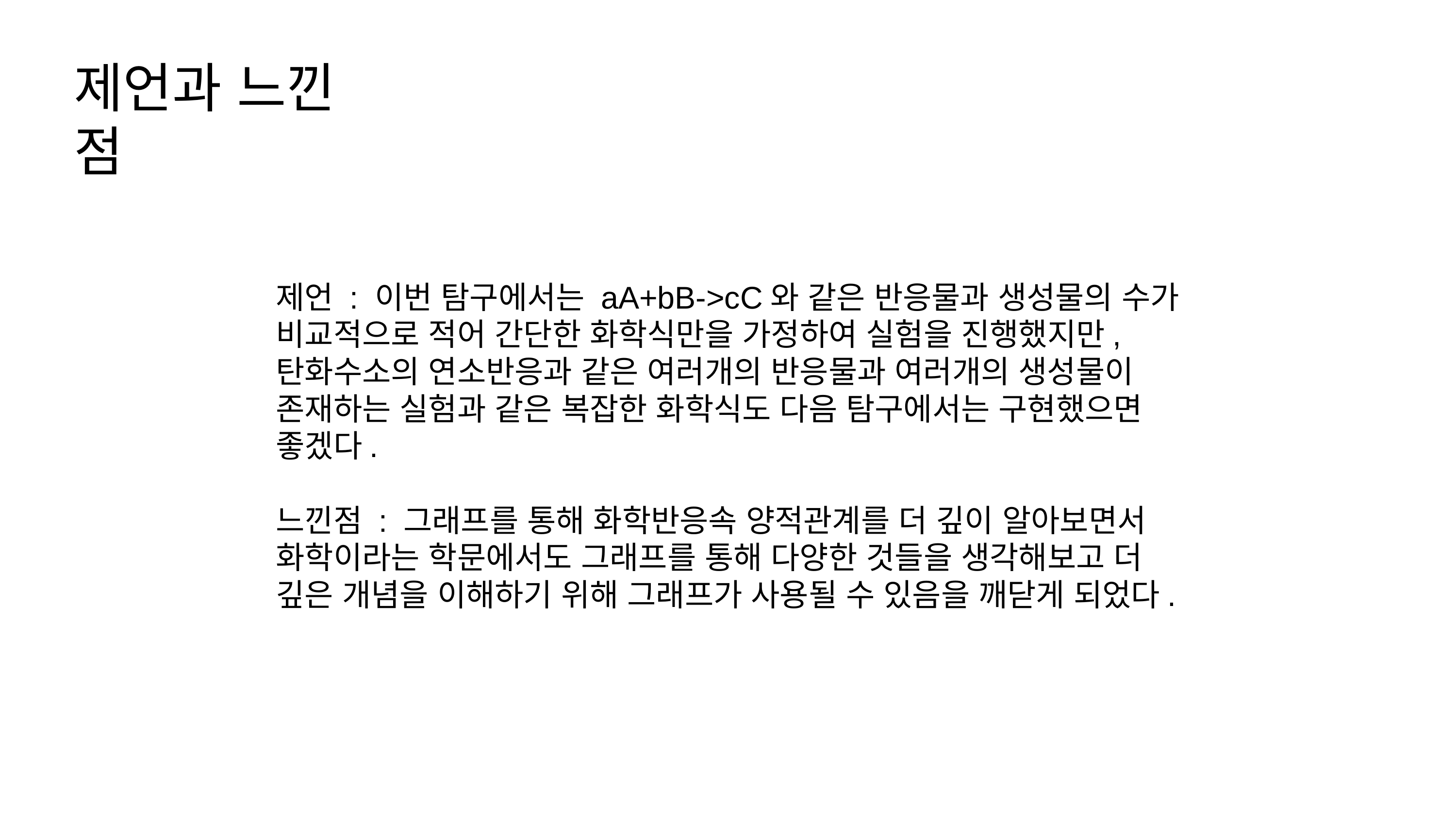

제언과 느낀 점
제언 : 이번 탐구에서는 aA+bB->cC와 같은 반응물과 생성물의 수가 비교적으로 적어 간단한 화학식만을 가정하여 실험을 진행했지만, 탄화수소의 연소반응과 같은 여러개의 반응물과 여러개의 생성물이 존재하는 실험과 같은 복잡한 화학식도 다음 탐구에서는 구현했으면 좋겠다.

느낀점 : 그래프를 통해 화학반응속 양적관계를 더 깊이 알아보면서 화학이라는 학문에서도 그래프를 통해 다양한 것들을 생각해보고 더 깊은 개념을 이해하기 위해 그래프가 사용될 수 있음을 깨닫게 되었다.